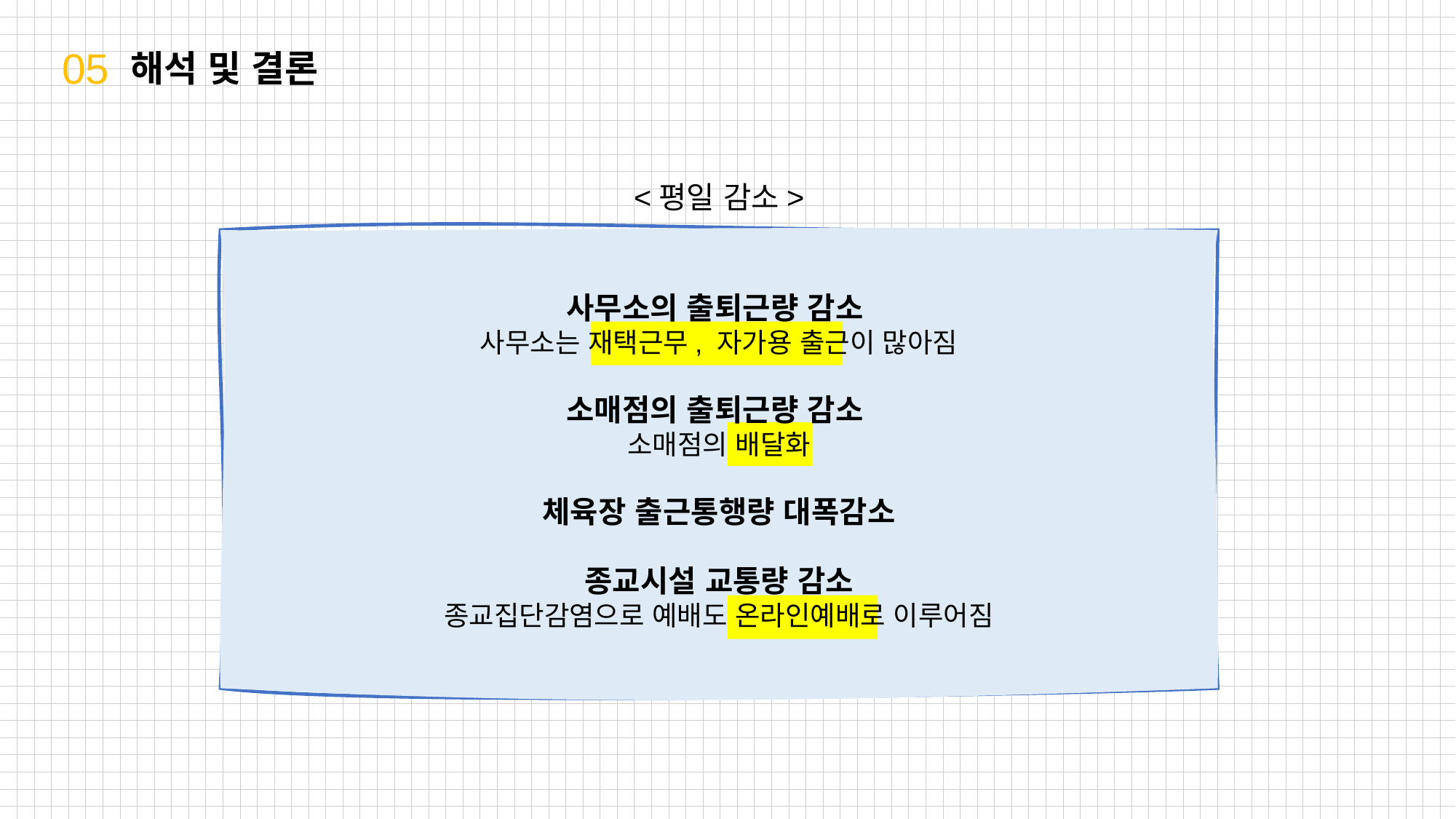

05
해석 및 결론
<평일 감소>
코로나

코로나
사무소의 출퇴근량 감소
사무소는 재택근무, 자가용 출근이 많아짐

소매점의 출퇴근량 감소
소매점의 배달화

체육장 출근통행량 대폭감소

종교시설 교통량 감소
종교집단감염으로 예배도 온라인예배로 이루어짐